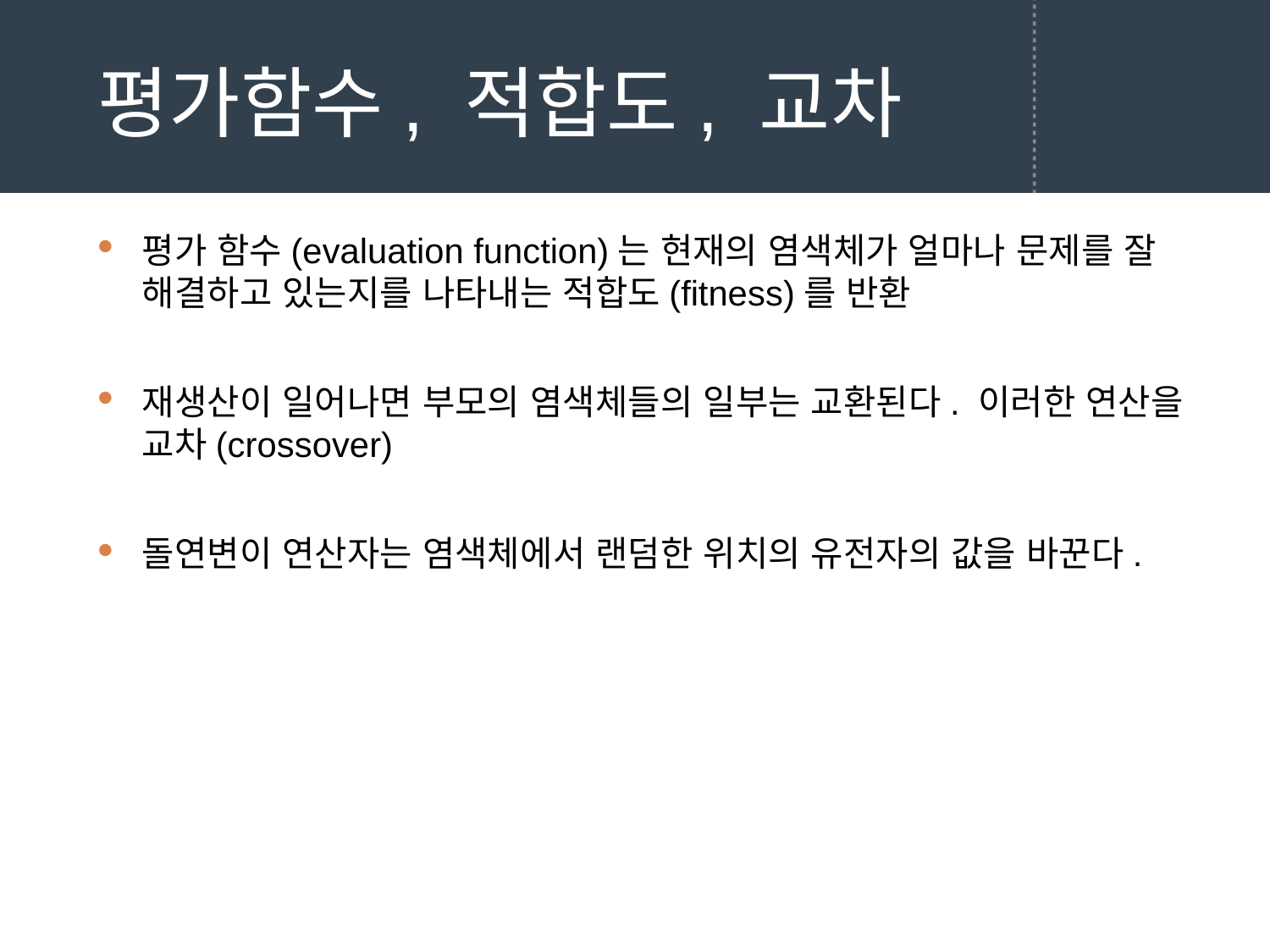

# 평가함수, 적합도, 교차
평가 함수(evaluation function)는 현재의 염색체가 얼마나 문제를 잘 해결하고 있는지를 나타내는 적합도(fitness)를 반환

재생산이 일어나면 부모의 염색체들의 일부는 교환된다. 이러한 연산을 교차(crossover)

돌연변이 연산자는 염색체에서 랜덤한 위치의 유전자의 값을 바꾼다.